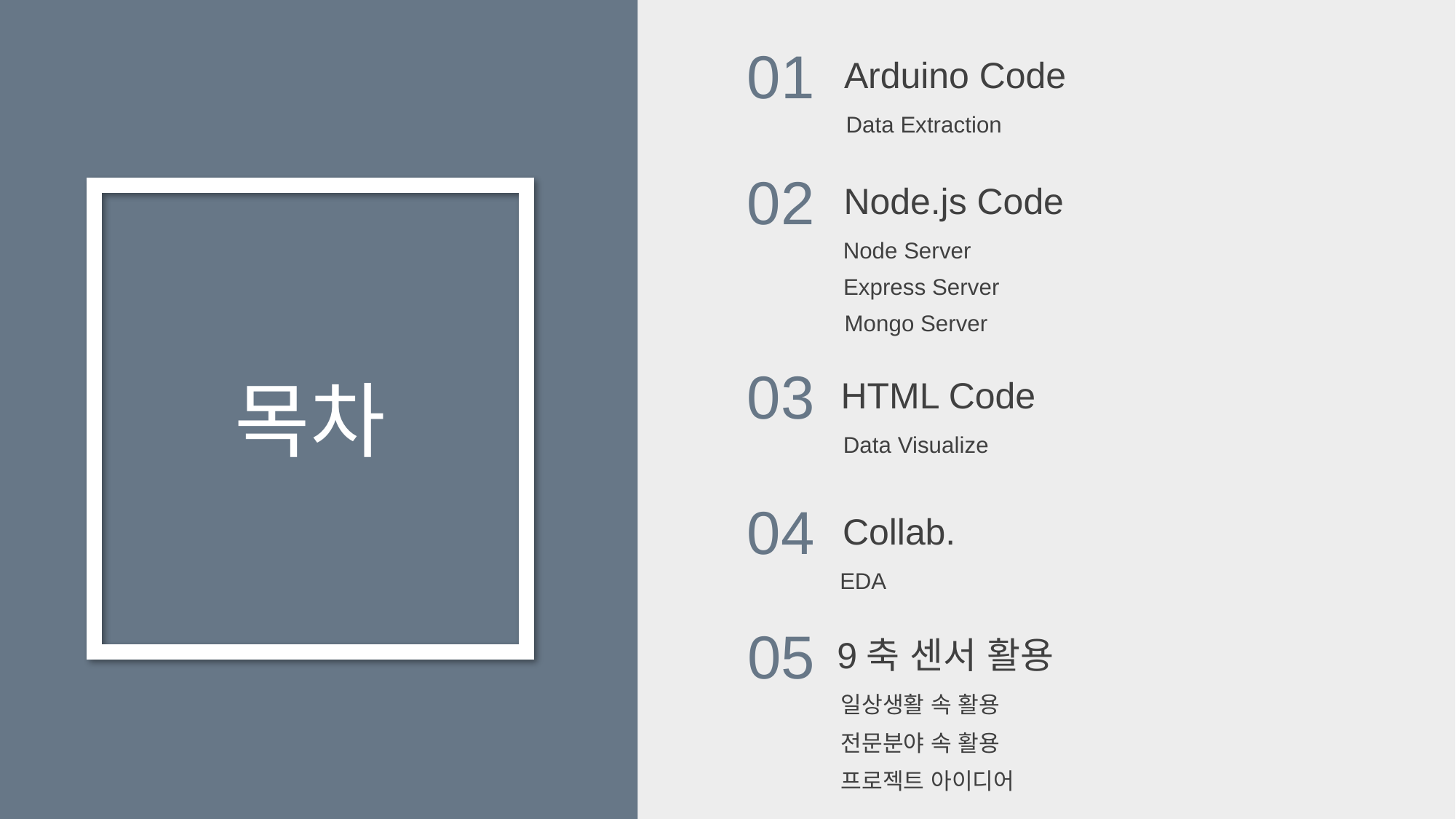

01
Arduino Code
Data Extraction
02
Node.js Code
Node Server
Express Server
Mongo Server

03
HTML Code
Data Visualize
목차
04
Collab.
EDA
05
9축 센서 활용
일상생활 속 활용

전문분야 속 활용

프로젝트 아이디어